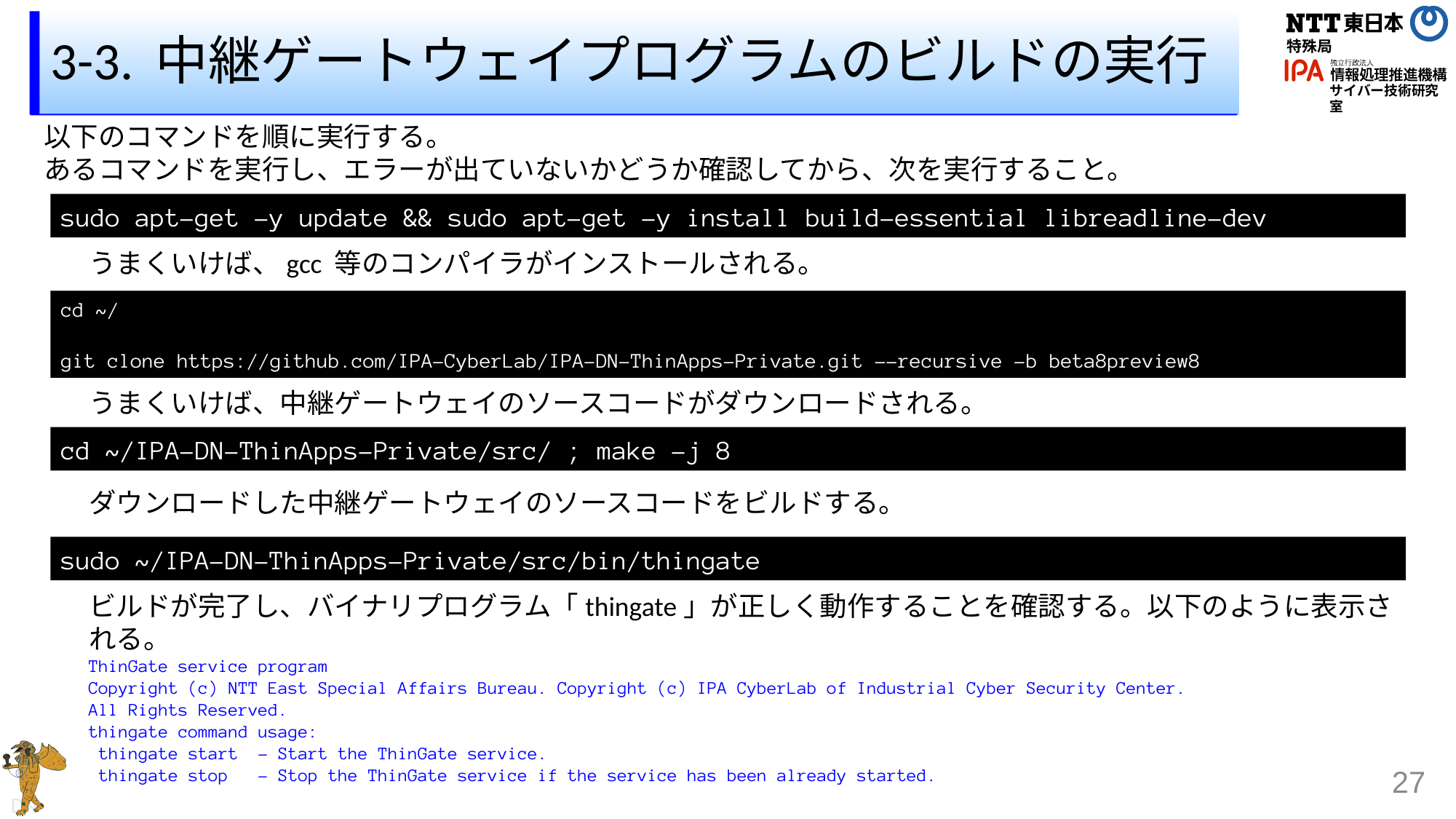

# 3-3. 中継ゲートウェイプログラムのビルドの実行
以下のコマンドを順に実行する。
あるコマンドを実行し、エラーが出ていないかどうか確認してから、次を実行すること。
sudo apt-get -y update && sudo apt-get -y install build-essential libreadline-dev
うまくいけば、gcc 等のコンパイラがインストールされる。
cd ~/

git clone https://github.com/IPA-CyberLab/IPA-DN-ThinApps-Private.git --recursive -b beta8preview8
うまくいけば、中継ゲートウェイのソースコードがダウンロードされる。
cd ~/IPA-DN-ThinApps-Private/src/ ; make -j 8
ダウンロードした中継ゲートウェイのソースコードをビルドする。
sudo ~/IPA-DN-ThinApps-Private/src/bin/thingate
ビルドが完了し、バイナリプログラム「thingate」が正しく動作することを確認する。以下のように表示される。
ThinGate service program
Copyright (c) NTT East Special Affairs Bureau. Copyright (c) IPA CyberLab of Industrial Cyber Security Center.
All Rights Reserved.
thingate command usage:
 thingate start  - Start the ThinGate service.
 thingate stop   - Stop the ThinGate service if the service has been already started.
27